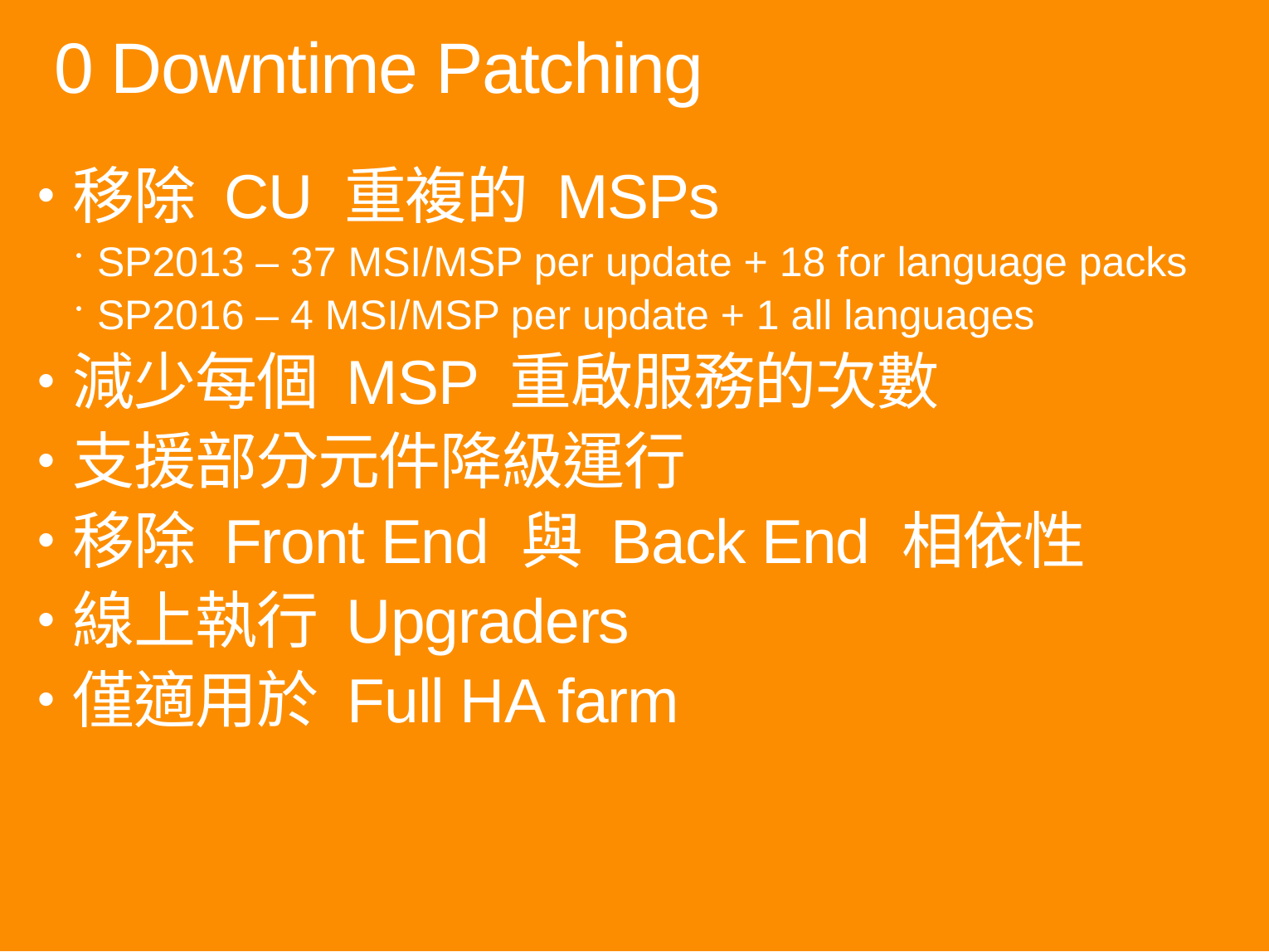

# 0 Downtime Patching
移除 CU 重複的 MSPs
SP2013 – 37 MSI/MSP per update + 18 for language packs
SP2016 – 4 MSI/MSP per update + 1 all languages
減少每個 MSP 重啟服務的次數
支援部分元件降級運行
移除 Front End 與 Back End 相依性
線上執行 Upgraders
僅適用於 Full HA farm